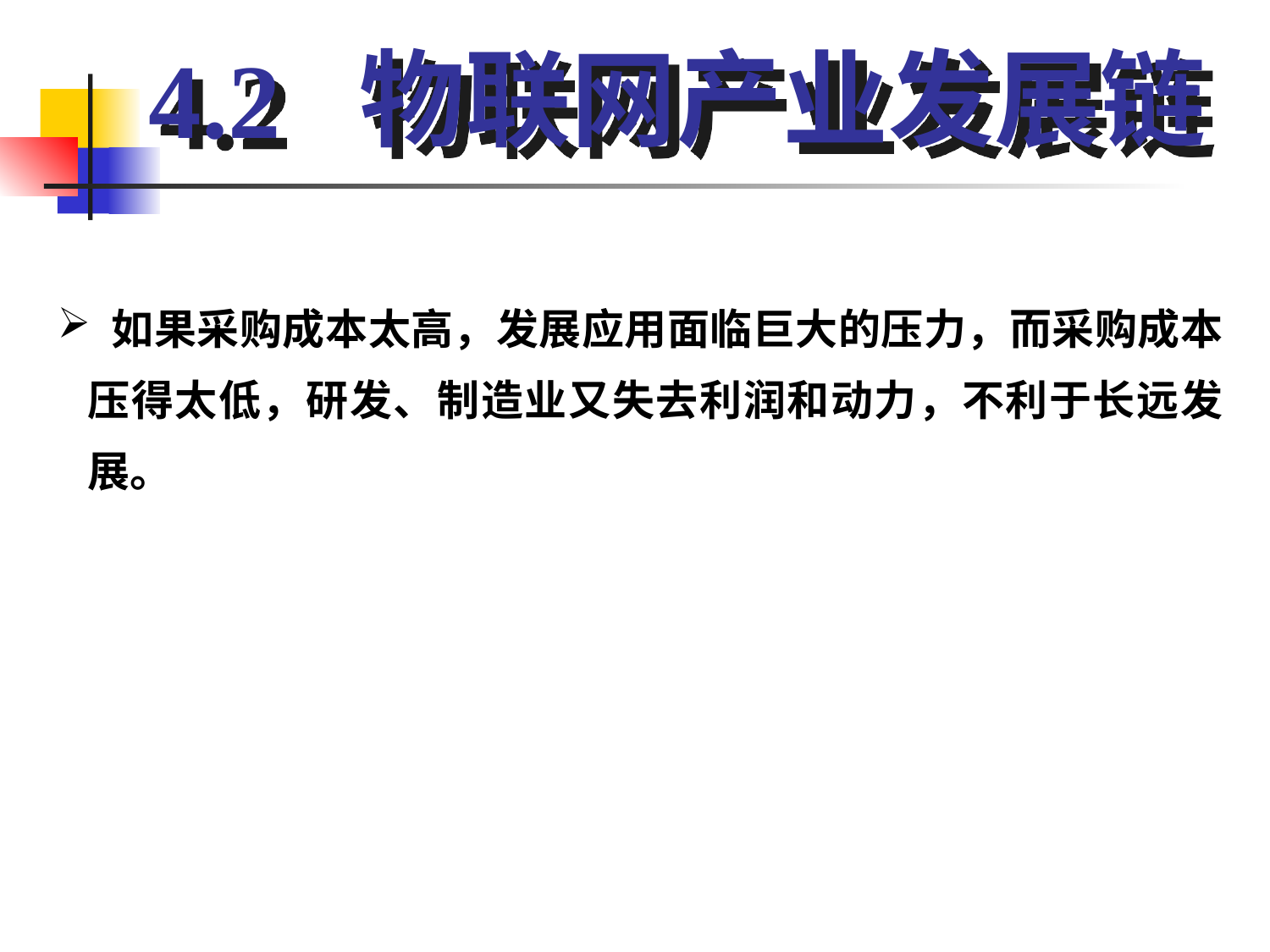

4.2  物联网产业发展链
 如果采购成本太高，发展应用面临巨大的压力，而采购成本压得太低，研发、制造业又失去利润和动力，不利于长远发展。